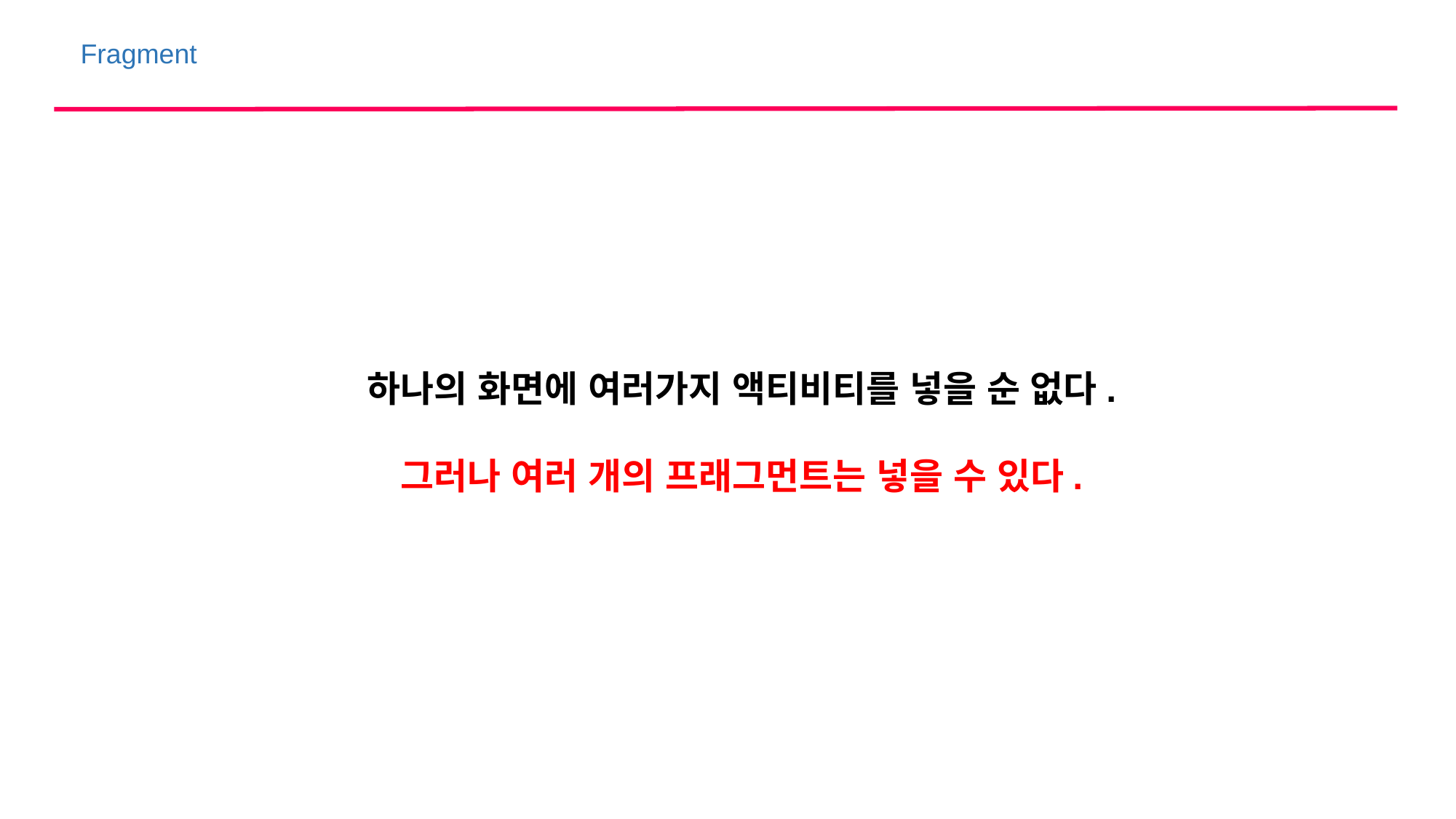

Fragment
하나의 화면에 여러가지 액티비티를 넣을 순 없다.

그러나 여러 개의 프래그먼트는 넣을 수 있다.